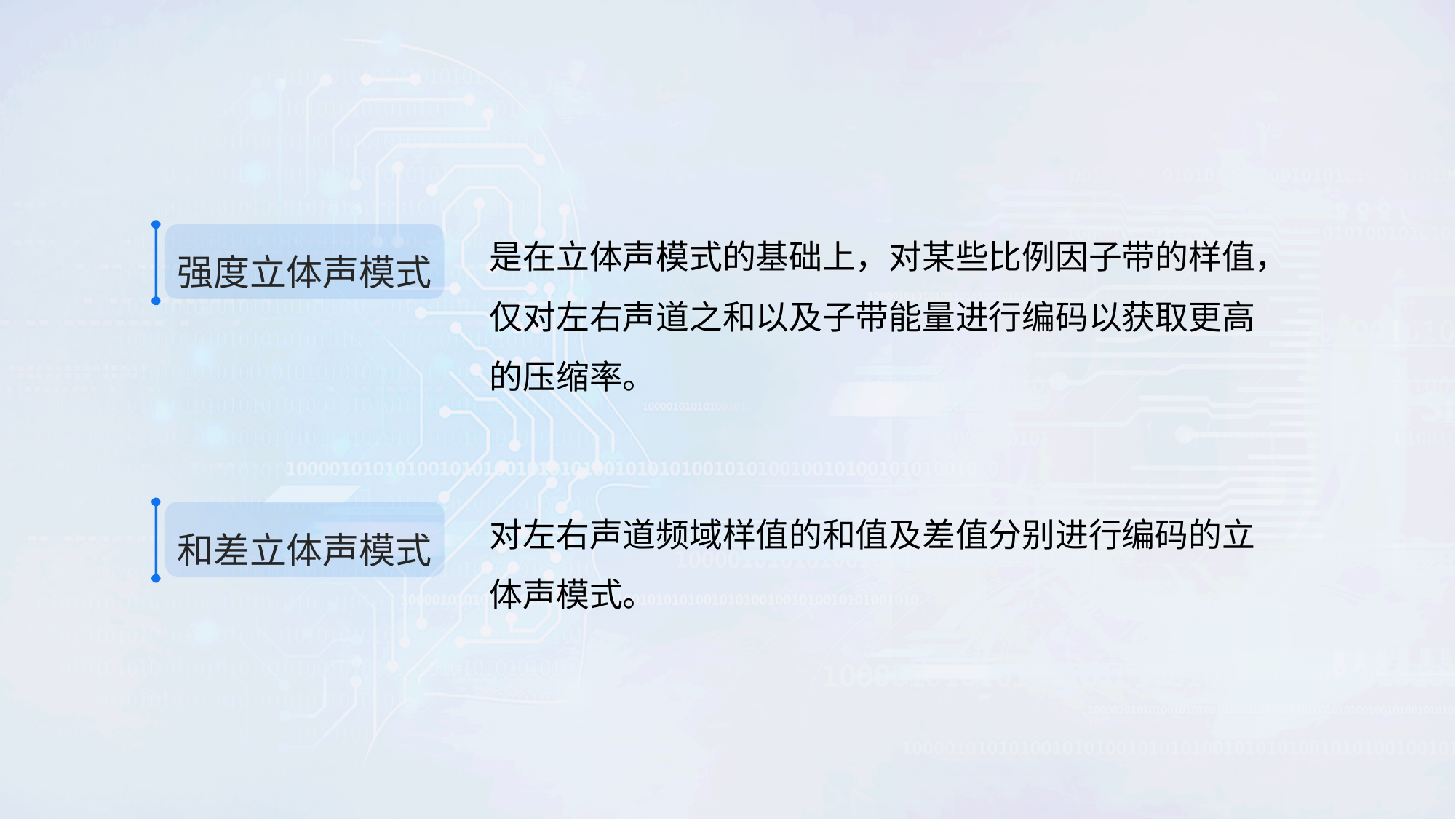

是在立体声模式的基础上，对某些比例因子带的样值，仅对左右声道之和以及子带能量进行编码以获取更高的压缩率。

强度立体声模式

对左右声道频域样值的和值及差值分别进行编码的立体声模式。

和差立体声模式